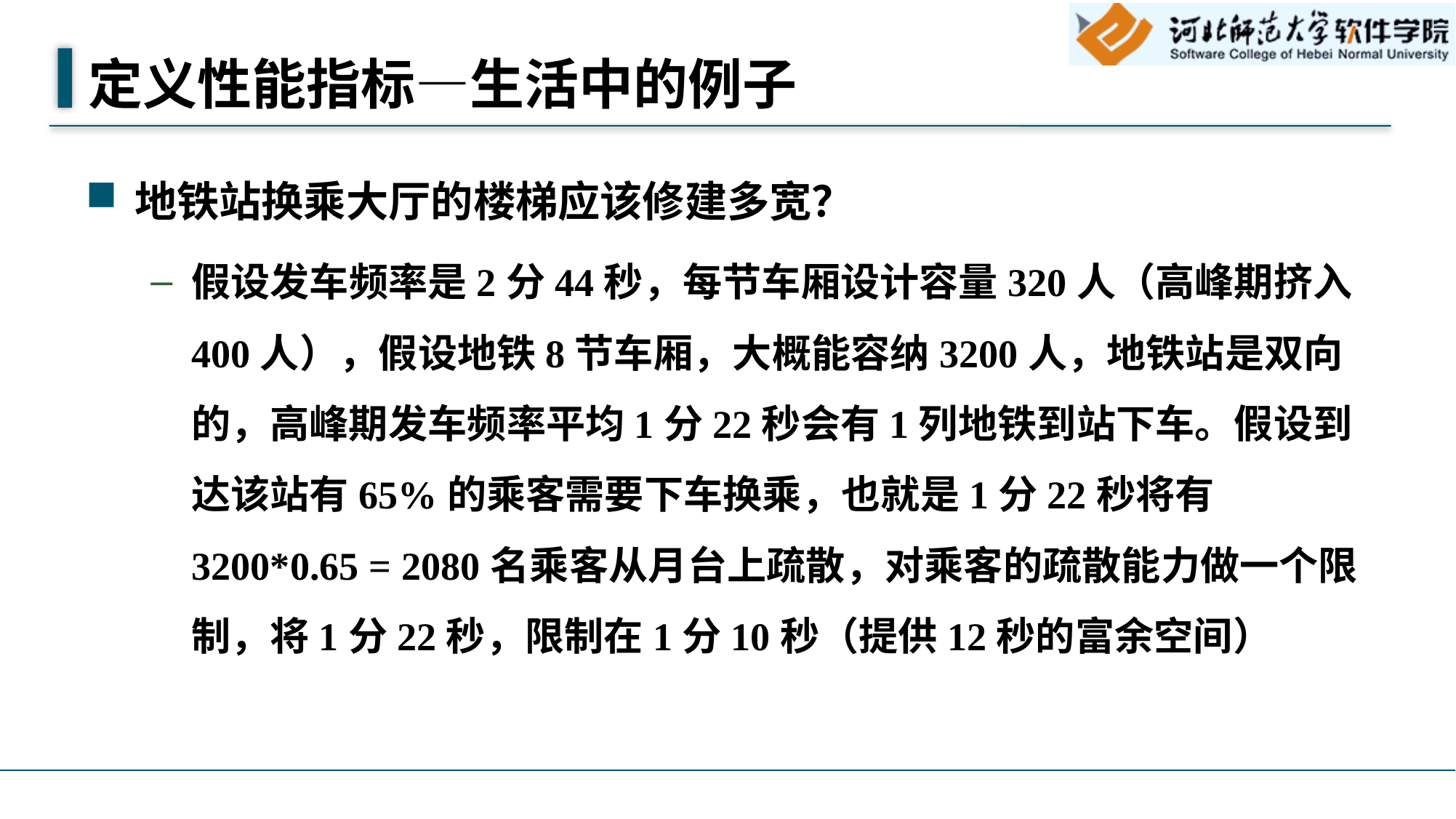

# 定义性能指标—生活中的例子
地铁站换乘大厅的楼梯应该修建多宽？
假设发车频率是2分44秒，每节车厢设计容量320人（高峰期挤入400人），假设地铁8节车厢，大概能容纳3200人，地铁站是双向的，高峰期发车频率平均1分22秒会有1列地铁到站下车。假设到达该站有65%的乘客需要下车换乘，也就是1分22秒将有3200*0.65 = 2080名乘客从月台上疏散，对乘客的疏散能力做一个限制，将1分22秒，限制在1分10秒（提供12秒的富余空间）